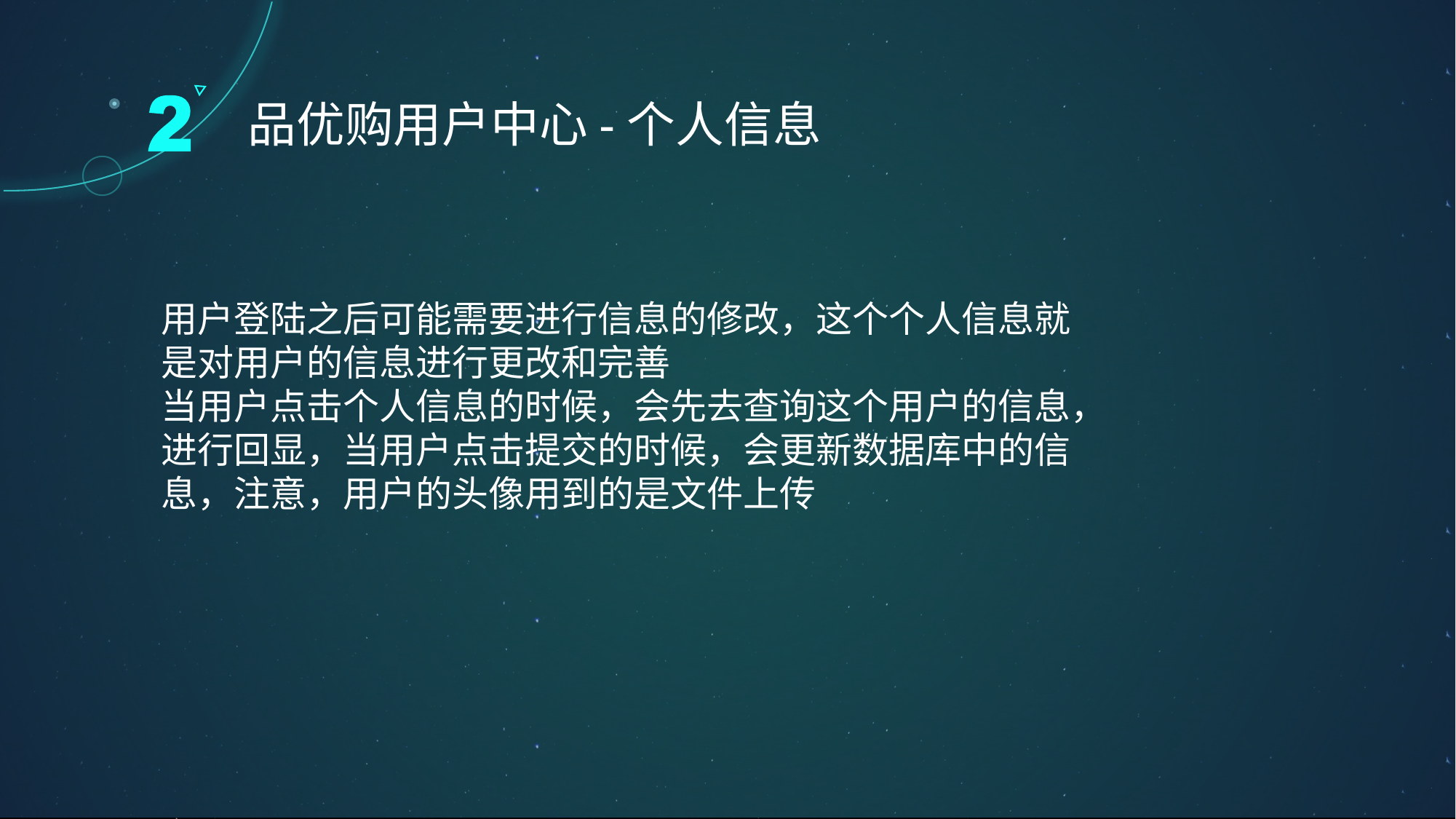

品优购用户中心-个人信息

用户登陆之后可能需要进行信息的修改，这个个人信息就是对用户的信息进行更改和完善
当用户点击个人信息的时候，会先去查询这个用户的信息，进行回显，当用户点击提交的时候，会更新数据库中的信息，注意，用户的头像用到的是文件上传